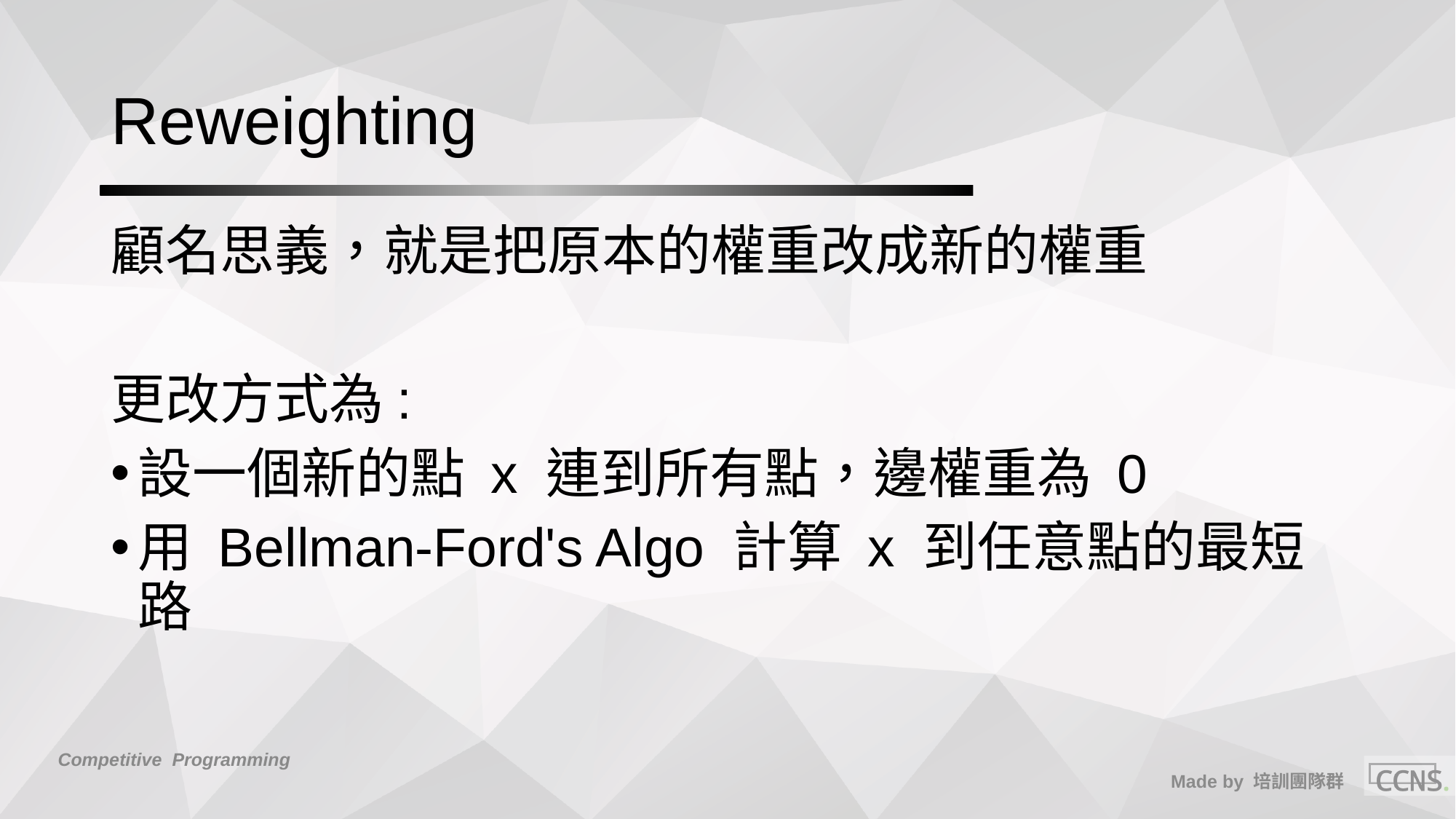

# Reweighting
顧名思義，就是把原本的權重改成新的權重

更改方式為:
設一個新的點 x 連到所有點，邊權重為 0
用 Bellman-Ford's Algo 計算 x 到任意點的最短路